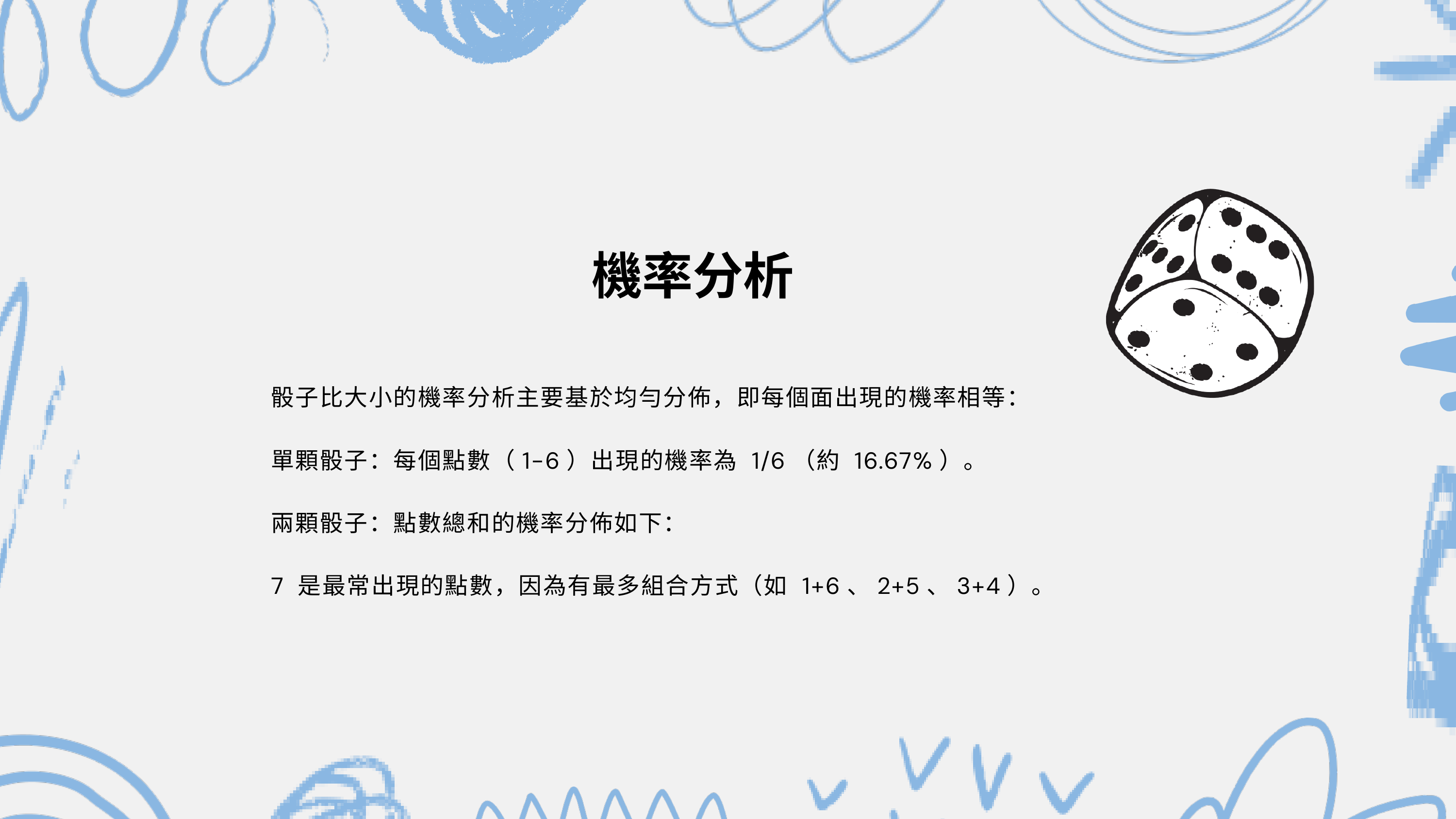

機率分析

骰子比大小的機率分析主要基於均勻分佈，即每個面出現的機率相等：

單顆骰子：每個點數（1-6）出現的機率為 1/6（約 16.67%）。

兩顆骰子：點數總和的機率分佈如下：

7 是最常出現的點數，因為有最多組合方式（如 1+6、2+5、3+4）。